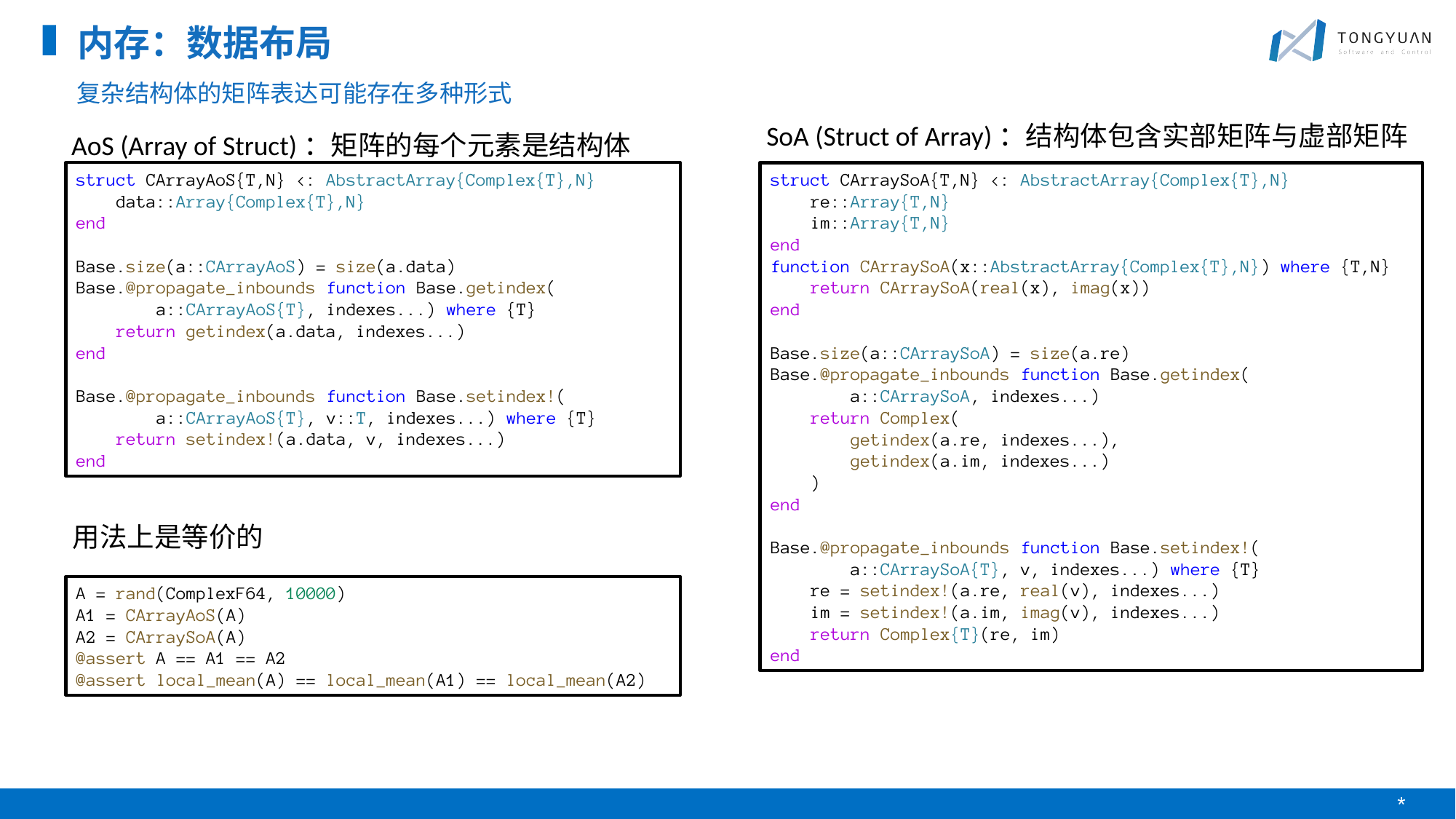

内存：数据布局
复杂结构体的矩阵表达可能存在多种形式
SoA (Struct of Array)：结构体包含实部矩阵与虚部矩阵
AoS (Array of Struct)：矩阵的每个元素是结构体
struct CArrayAoS{T,N} <: AbstractArray{Complex{T},N}
    data::Array{Complex{T},N}
end
Base.size(a::CArrayAoS) = size(a.data)
Base.@propagate_inbounds function Base.getindex(
        a::CArrayAoS{T}, indexes...) where {T}
    return getindex(a.data, indexes...)
end
Base.@propagate_inbounds function Base.setindex!(
        a::CArrayAoS{T}, v::T, indexes...) where {T}
    return setindex!(a.data, v, indexes...)
end
struct CArraySoA{T,N} <: AbstractArray{Complex{T},N}
    re::Array{T,N}
    im::Array{T,N}
end
function CArraySoA(x::AbstractArray{Complex{T},N}) where {T,N}
    return CArraySoA(real(x), imag(x))
end
Base.size(a::CArraySoA) = size(a.re)
Base.@propagate_inbounds function Base.getindex(
        a::CArraySoA, indexes...)
    return Complex(
        getindex(a.re, indexes...),
        getindex(a.im, indexes...)
    )
end
Base.@propagate_inbounds function Base.setindex!(
        a::CArraySoA{T}, v, indexes...) where {T}
    re = setindex!(a.re, real(v), indexes...)
    im = setindex!(a.im, imag(v), indexes...)
    return Complex{T}(re, im)
end
用法上是等价的
A = rand(ComplexF64, 10000)
A1 = CArrayAoS(A)
A2 = CArraySoA(A)
@assert A == A1 == A2
@assert local_mean(A) == local_mean(A1) == local_mean(A2)
*